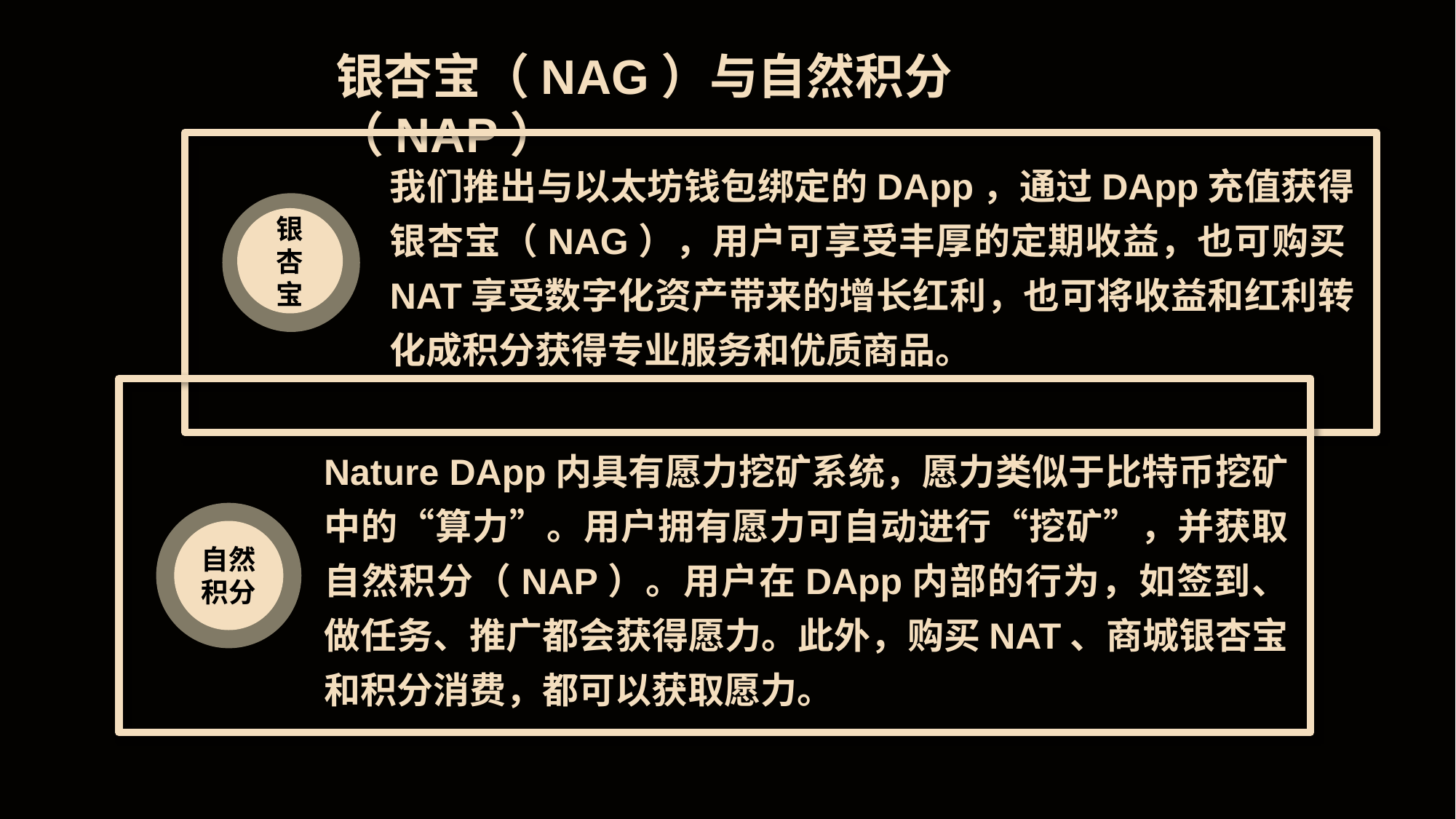

银杏宝（NAG）与自然积分（NAP）

我们推出与以太坊钱包绑定的DApp，通过DApp充值获得银杏宝（NAG），用户可享受丰厚的定期收益，也可购买NAT享受数字化资产带来的增长红利，也可将收益和红利转化成积分获得专业服务和优质商品。

银杏宝

Nature DApp内具有愿力挖矿系统，愿力类似于比特币挖矿中的“算力”。用户拥有愿力可自动进行“挖矿”，并获取自然积分（NAP）。用户在DApp内部的行为，如签到、做任务、推广都会获得愿力。此外，购买NAT、商城银杏宝和积分消费，都可以获取愿力。

自然积分